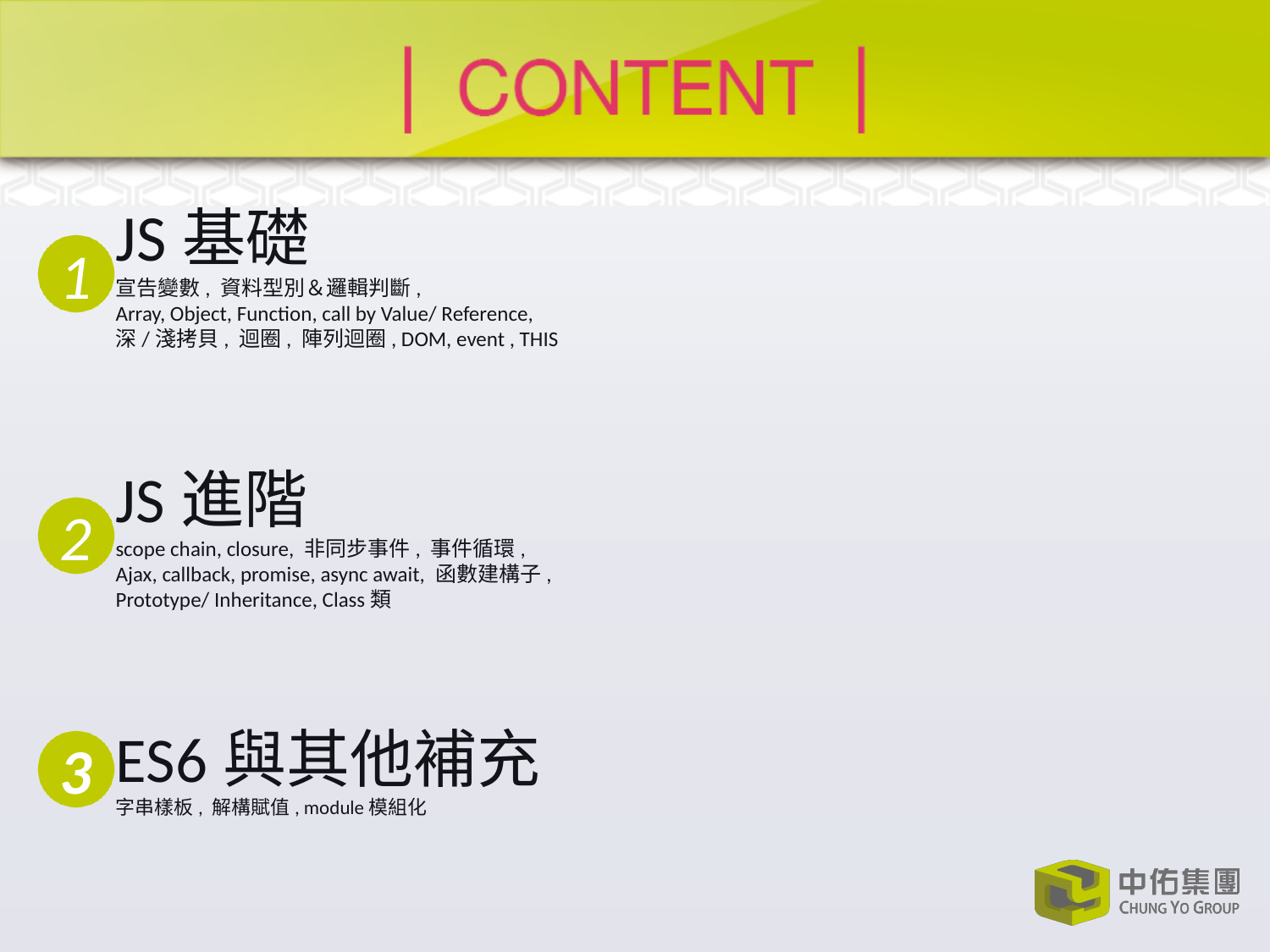

JS基礎
宣告變數, 資料型別＆邏輯判斷,
Array, Object, Function, call by Value/ Reference,
深/淺拷貝, 迴圈, 陣列迴圈, DOM, event , THIS
1
JS進階
scope chain, closure, 非同步事件, 事件循環,
Ajax, callback, promise, async await, 函數建構子,
Prototype/ Inheritance, Class類
2

3
ES6與其他補充
字串樣板, 解構賦值, module模組化